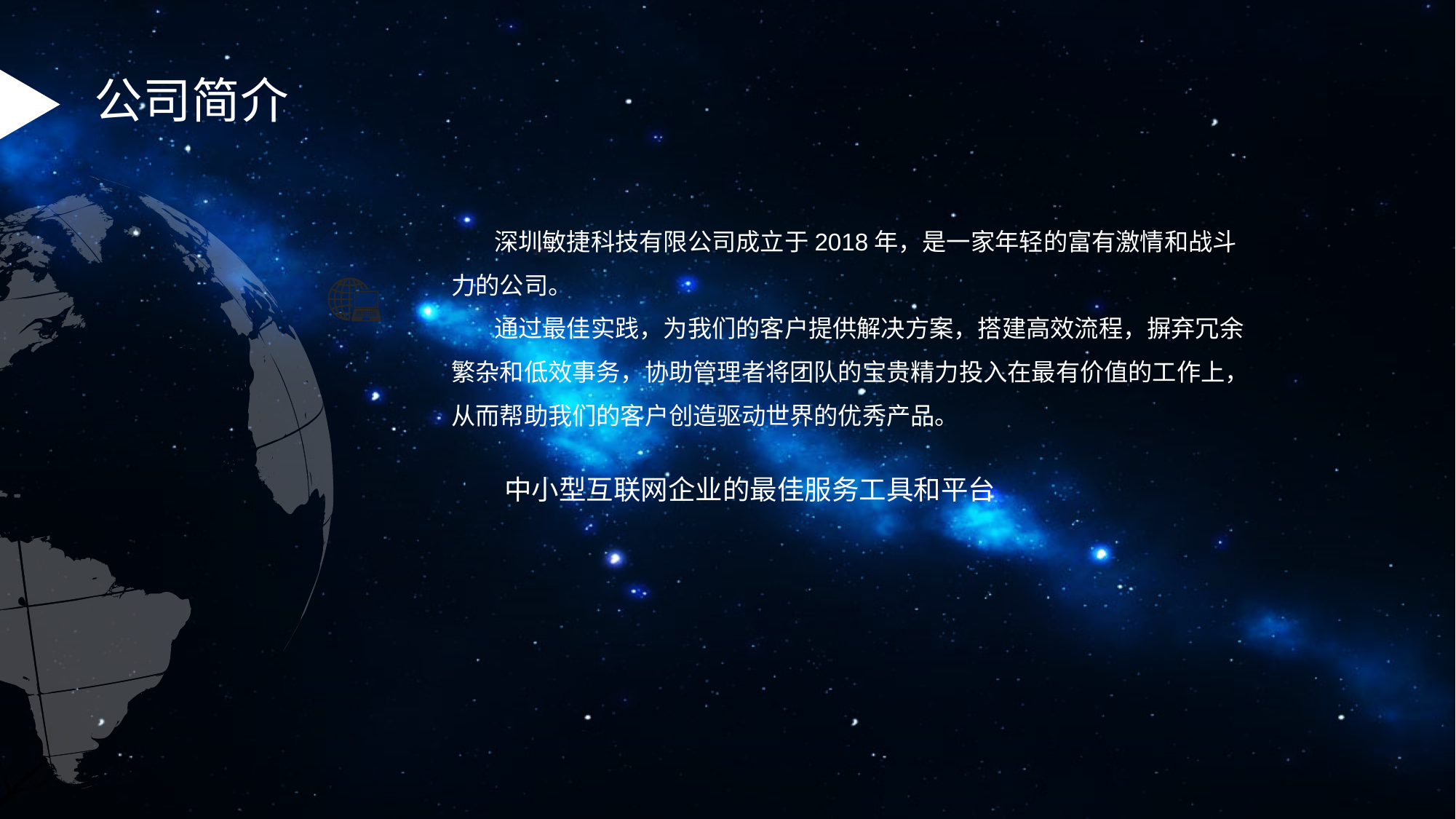

公司简介

深圳敏捷科技有限公司成立于2018年，是一家年轻的富有激情和战斗力的公司。
通过最佳实践，为我们的客户提供解决方案，搭建高效流程，摒弃冗余繁杂和低效事务，协助管理者将团队的宝贵精力投入在最有价值的工作上，从而帮助我们的客户创造驱动世界的优秀产品。

中小型互联网企业的最佳服务工具和平台
.